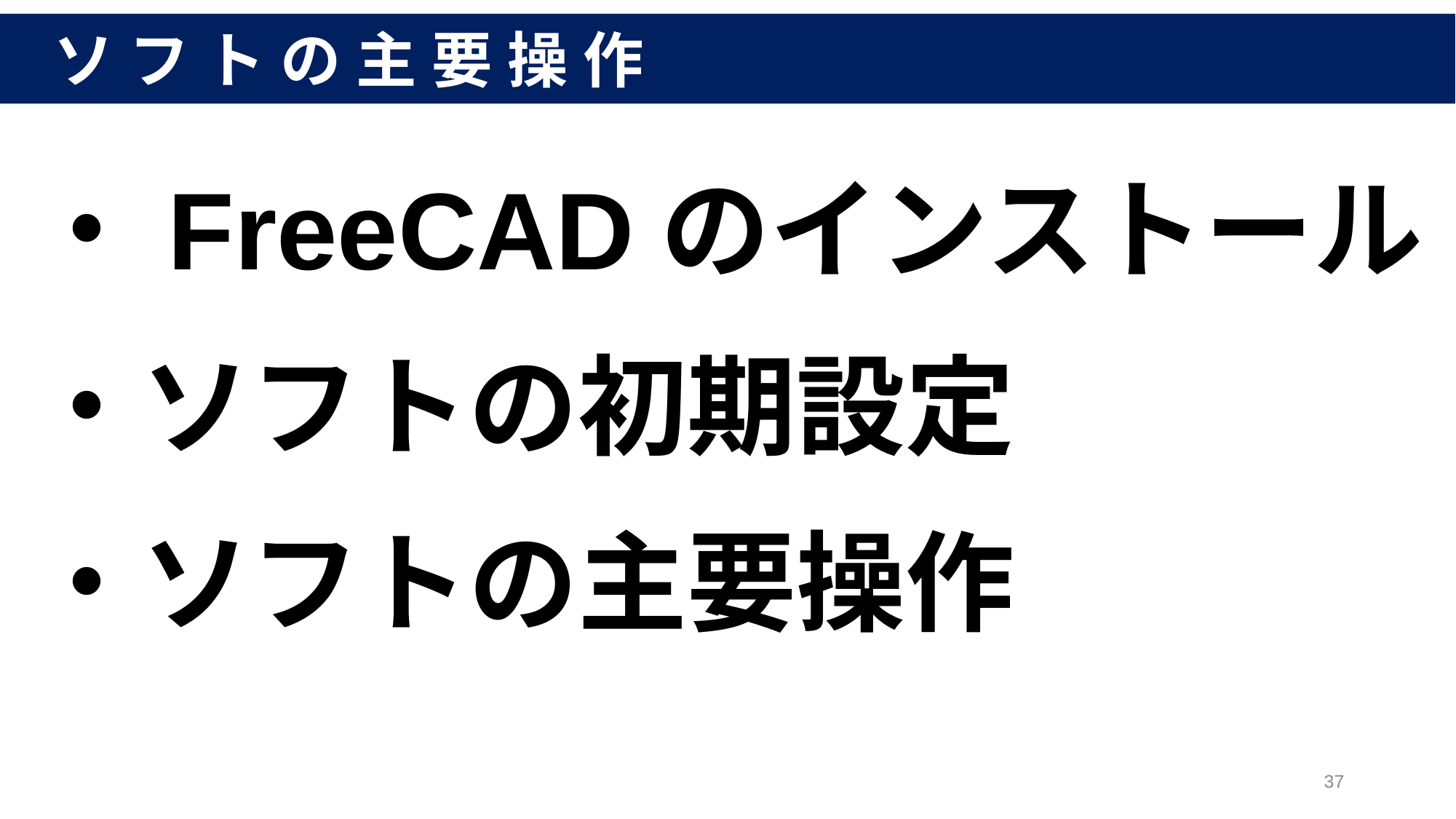

ソフトの主要操作
・FreeCADのインストール
・ソフトの初期設定
・ソフトの主要操作
37